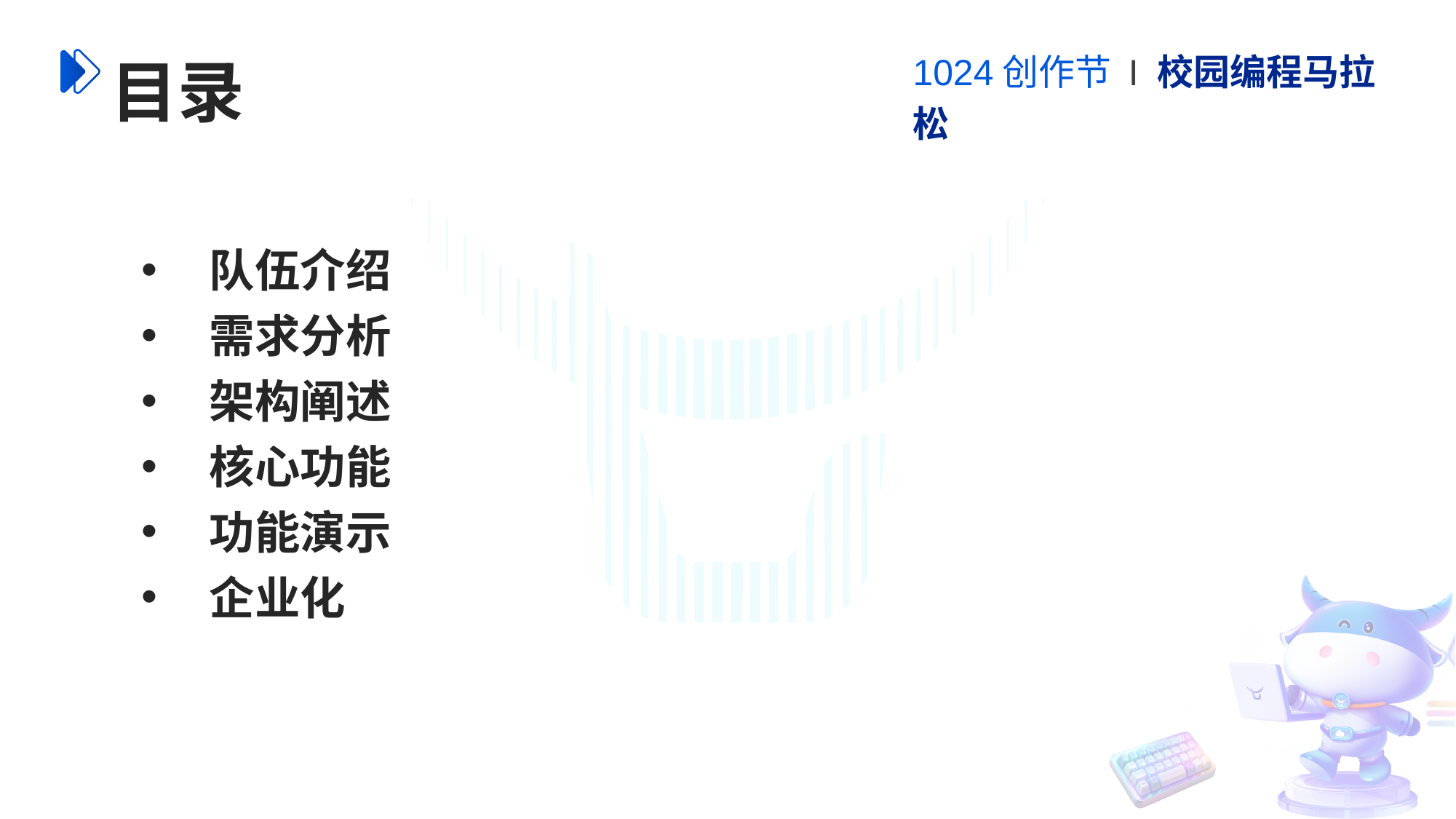

1024创作节 I 校园编程马拉松
目录
队伍介绍
需求分析
架构阐述
核心功能
功能演示
企业化